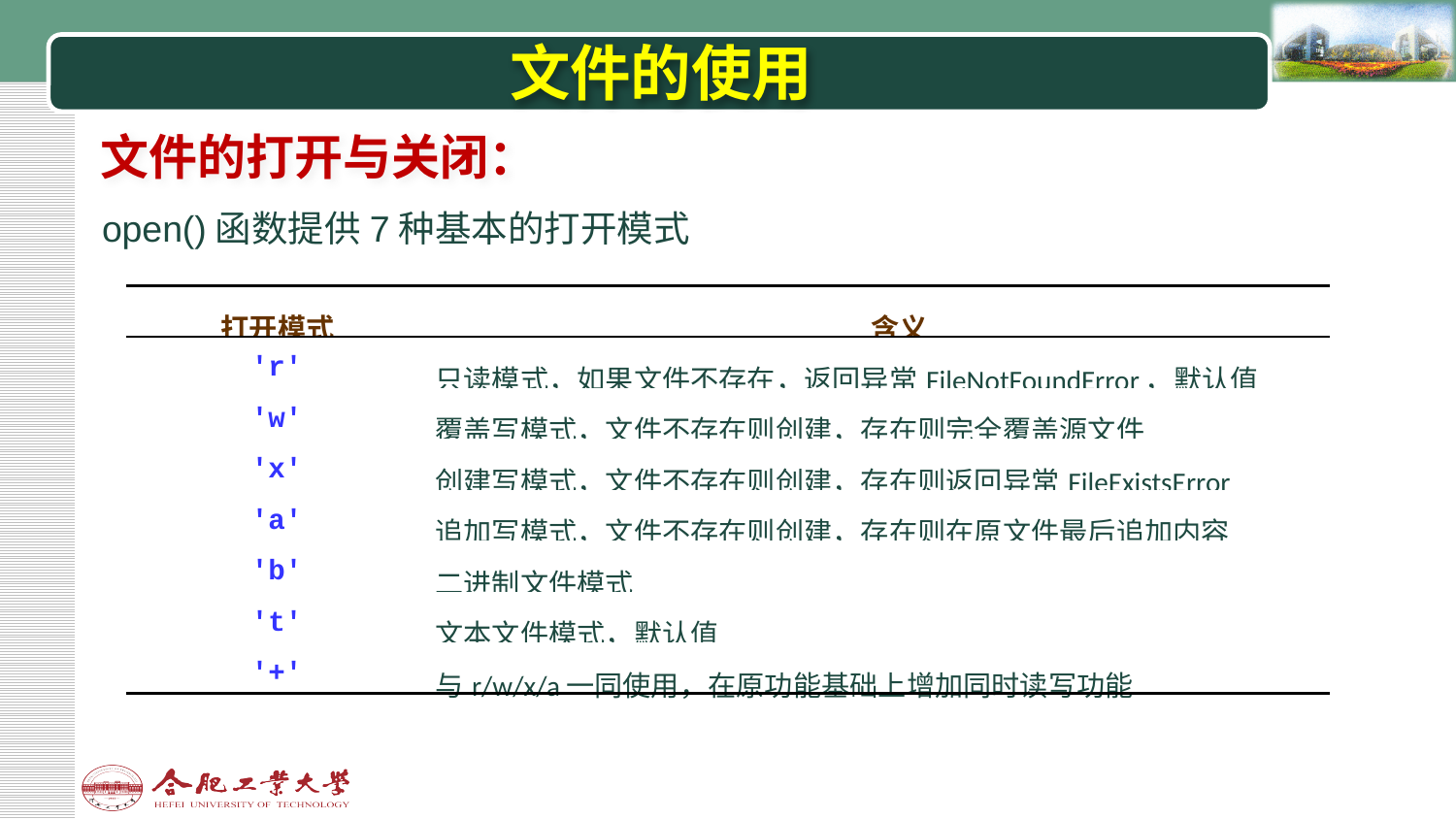

# 文件的使用
文件的打开与关闭：
open()函数提供7种基本的打开模式
| 打开模式 | 含义 |
| --- | --- |
| 'r' | 只读模式，如果文件不存在，返回异常FileNotFoundError，默认值 |
| 'w' | 覆盖写模式，文件不存在则创建，存在则完全覆盖源文件 |
| 'x' | 创建写模式，文件不存在则创建，存在则返回异常FileExistsError |
| 'a' | 追加写模式，文件不存在则创建，存在则在原文件最后追加内容 |
| 'b' | 二进制文件模式 |
| 't' | 文本文件模式，默认值 |
| '+' | 与r/w/x/a一同使用，在原功能基础上增加同时读写功能 |